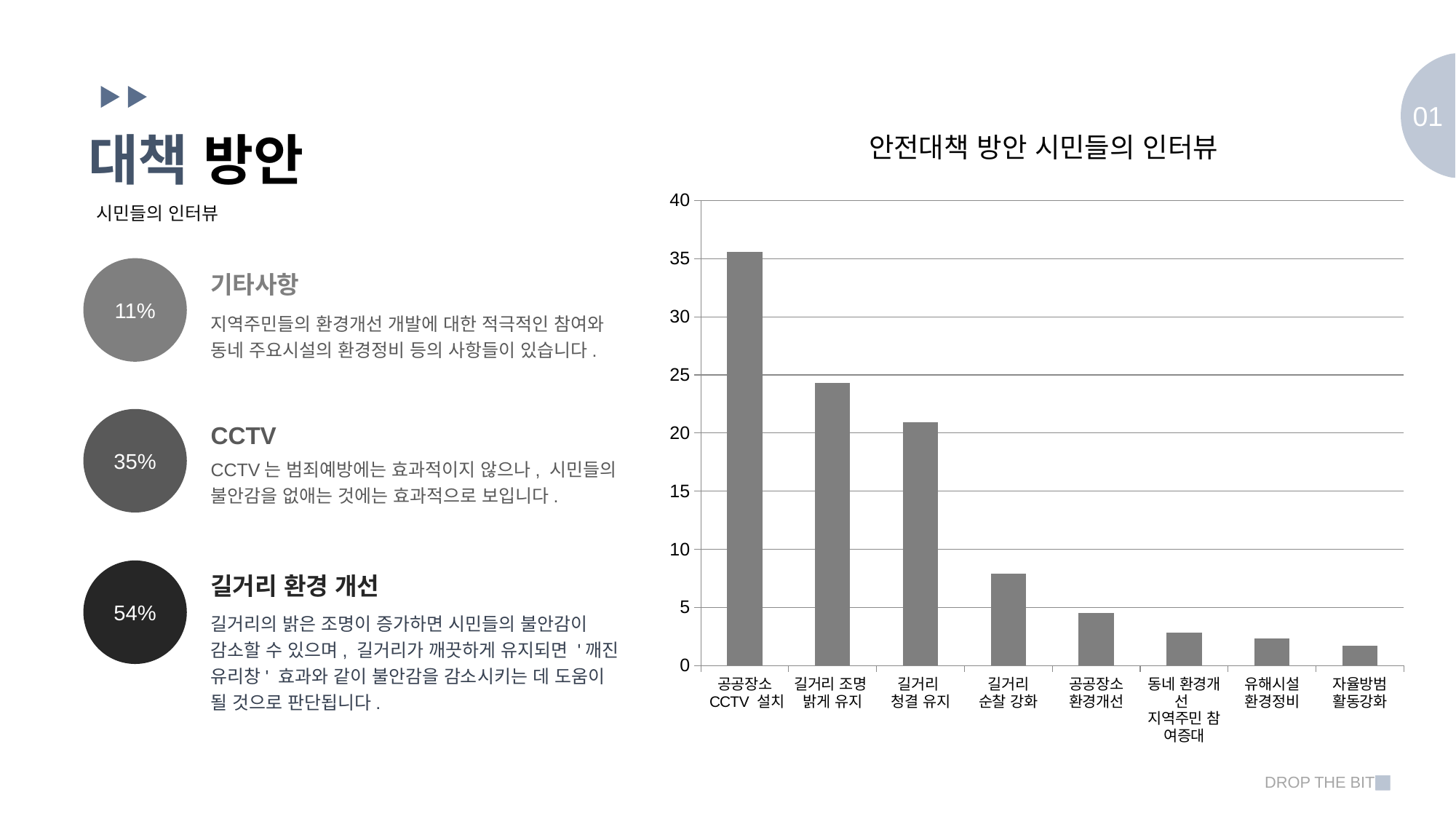

### Chart: 안전대책 방안 시민들의 인터뷰

| Category | 인터내용 |
|---|---|
| 공공장소
 CCTV 설치 | 35.6 |
| 길거리 조명
밝게 유지 | 24.3 |
| 길거리
청결 유지 | 20.9 |
| 길거리
순찰 강화 | 7.9 |
| 공공장소
환경개선 | 4.5 |
| 동네 환경개선
지역주민 참여증대 | 2.8 |
| 유해시설
환경정비 | 2.3 |
| 자율방범
활동강화 | 1.7 |

01
대책 방안
시민들의 인터뷰
11%
기타사항
지역주민들의 환경개선 개발에 대한 적극적인 참여와 동네 주요시설의 환경정비 등의 사항들이 있습니다.
35%
CCTV
CCTV는 범죄예방에는 효과적이지 않으나, 시민들의
불안감을 없애는 것에는 효과적으로 보입니다.
54%
길거리 환경 개선
길거리의 밝은 조명이 증가하면 시민들의 불안감이 감소할 수 있으며, 길거리가 깨끗하게 유지되면 '깨진 유리창' 효과와 같이 불안감을 감소시키는 데 도움이 될 것으로 판단됩니다.
DROP THE BIT